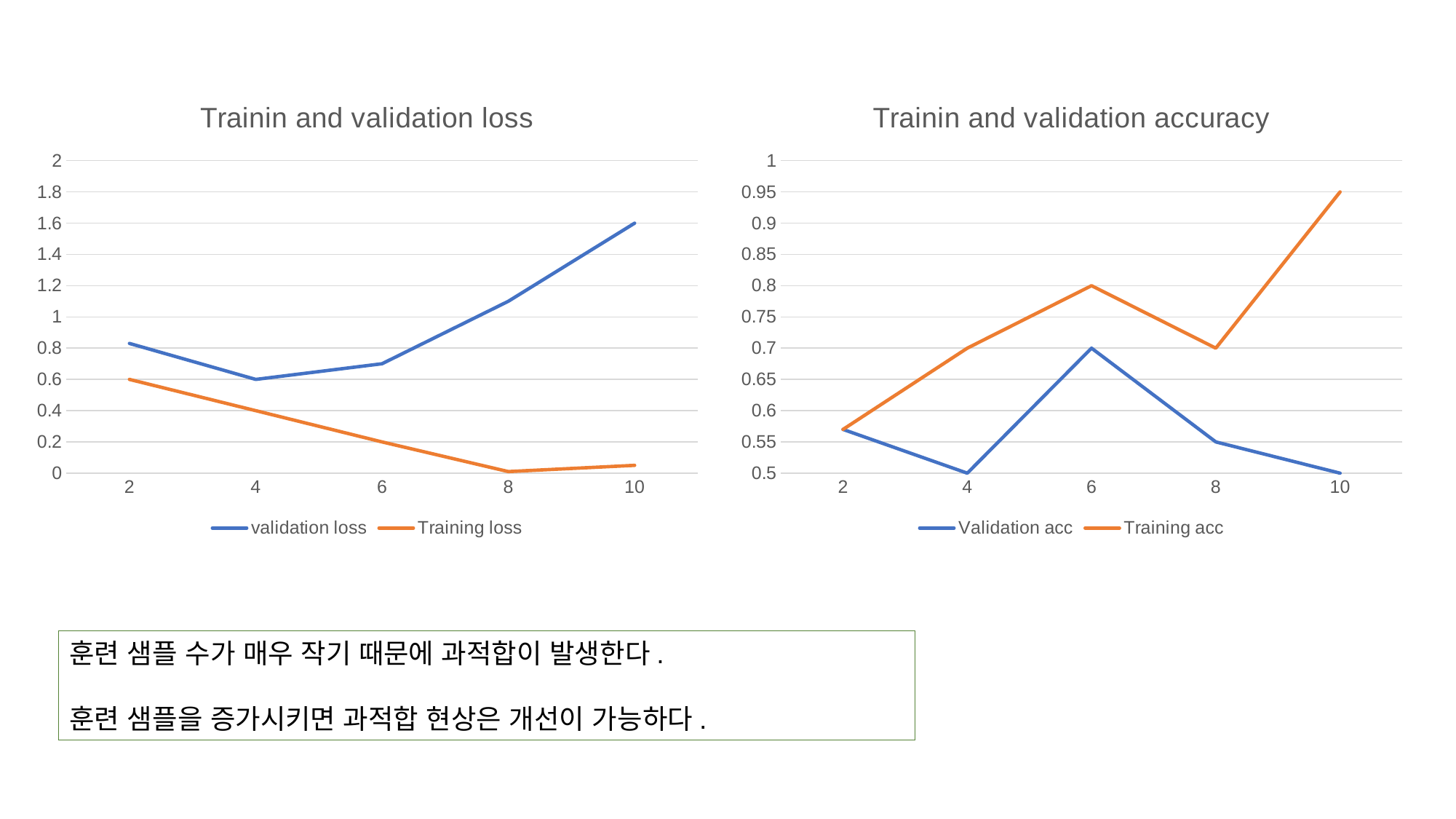

### Chart: Trainin and validation loss

| Category | validation loss | Training loss |
|---|---|---|
| 2 | 0.83 | 0.6 |
| 4 | 0.6 | 0.4 |
| 6 | 0.7 | 0.2 |
| 8 | 1.1 | 0.01 |
| 10 | 1.6 | 0.05 |

### Chart: Trainin and validation accuracy

| Category | Validation acc | Training acc |
|---|---|---|
| 2 | 0.57 | 0.57 |
| 4 | 0.5 | 0.7 |
| 6 | 0.7 | 0.8 |
| 8 | 0.55 | 0.7 |
| 10 | 0.5 | 0.95 |
훈련 샘플 수가 매우 작기 때문에 과적합이 발생한다.

훈련 샘플을 증가시키면 과적합 현상은 개선이 가능하다.